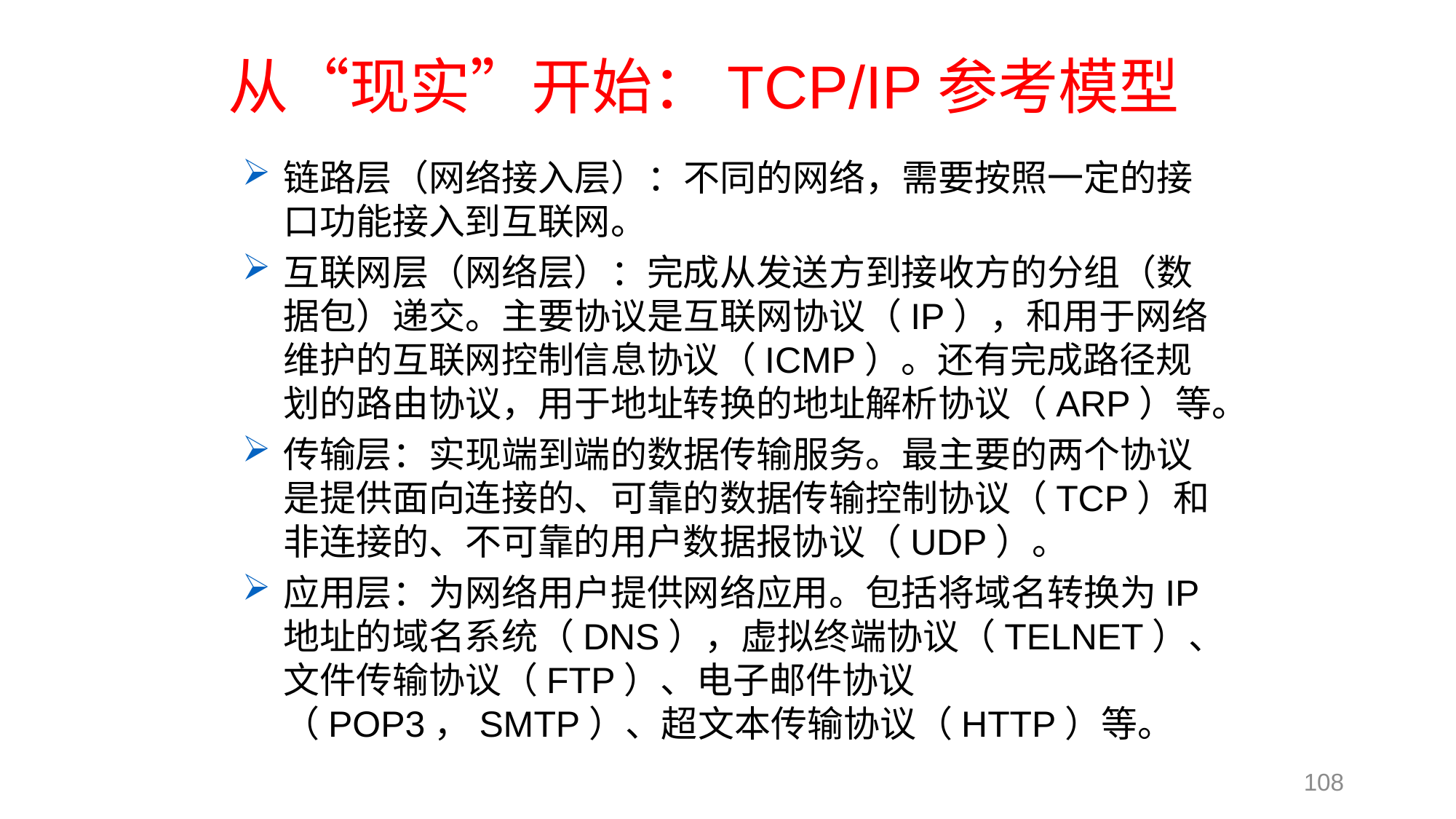

# 从“现实”开始：TCP/IP参考模型
链路层（网络接入层）：不同的网络，需要按照一定的接口功能接入到互联网。
互联网层（网络层）：完成从发送方到接收方的分组（数据包）递交。主要协议是互联网协议（IP），和用于网络维护的互联网控制信息协议（ICMP）。还有完成路径规划的路由协议，用于地址转换的地址解析协议（ARP）等。
传输层：实现端到端的数据传输服务。最主要的两个协议是提供面向连接的、可靠的数据传输控制协议（TCP）和非连接的、不可靠的用户数据报协议（UDP）。
应用层：为网络用户提供网络应用。包括将域名转换为IP地址的域名系统（DNS），虚拟终端协议（TELNET）、文件传输协议（FTP）、电子邮件协议（POP3，SMTP）、超文本传输协议（HTTP）等。

108